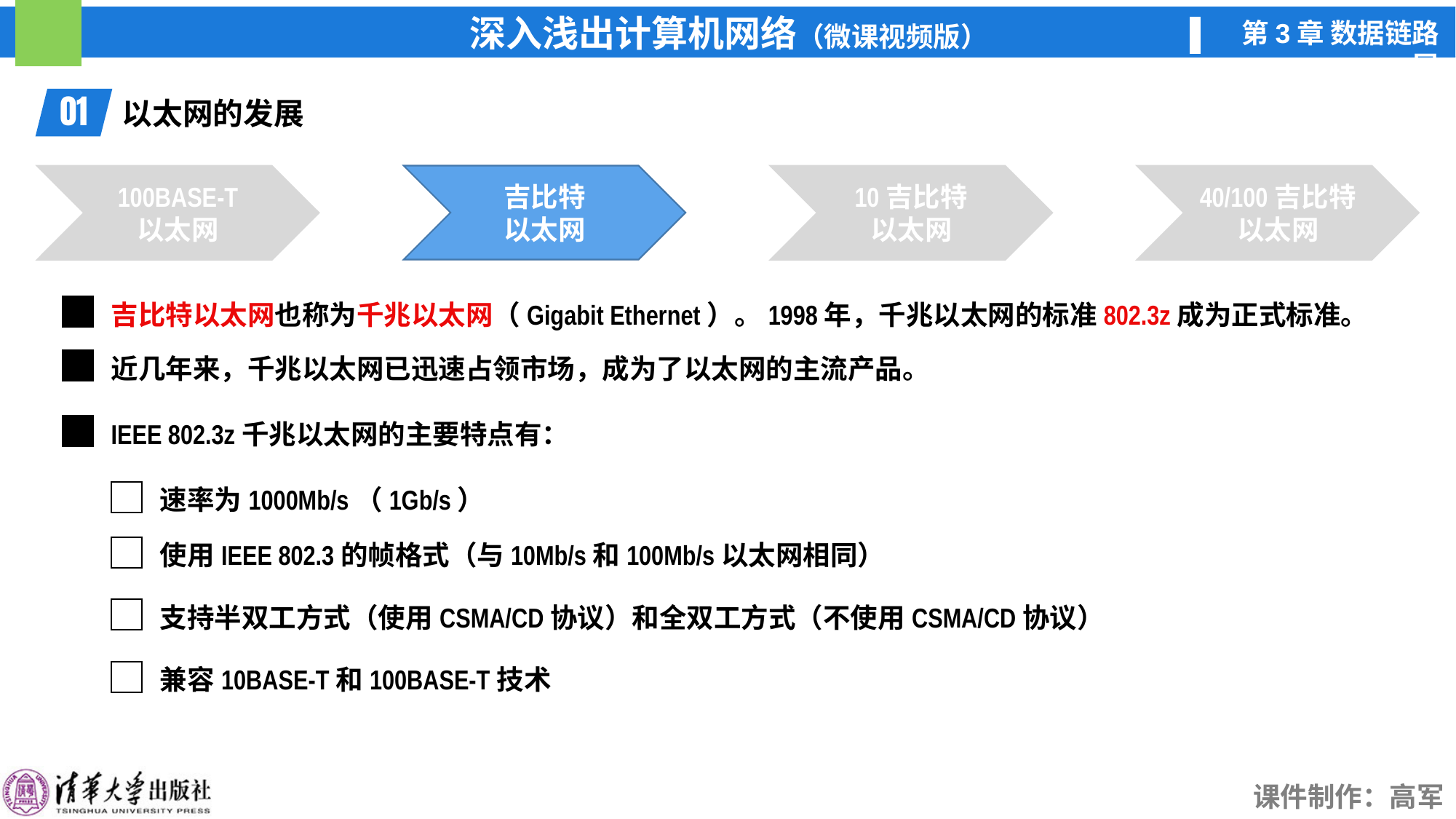

01
以太网的发展
吉比特
以太网
100BASE-T
以太网
吉比特
以太网
10吉比特
以太网
40/100吉比特
以太网
吉比特以太网也称为千兆以太网（Gigabit Ethernet）。1998年，千兆以太网的标准802.3z成为正式标准。

近几年来，千兆以太网已迅速占领市场，成为了以太网的主流产品。

IEEE 802.3z千兆以太网的主要特点有：

速率为1000Mb/s（1Gb/s）

使用IEEE 802.3的帧格式（与10Mb/s和100Mb/s以太网相同）

支持半双工方式（使用CSMA/CD协议）和全双工方式（不使用CSMA/CD协议）

兼容10BASE-T和100BASE-T技术